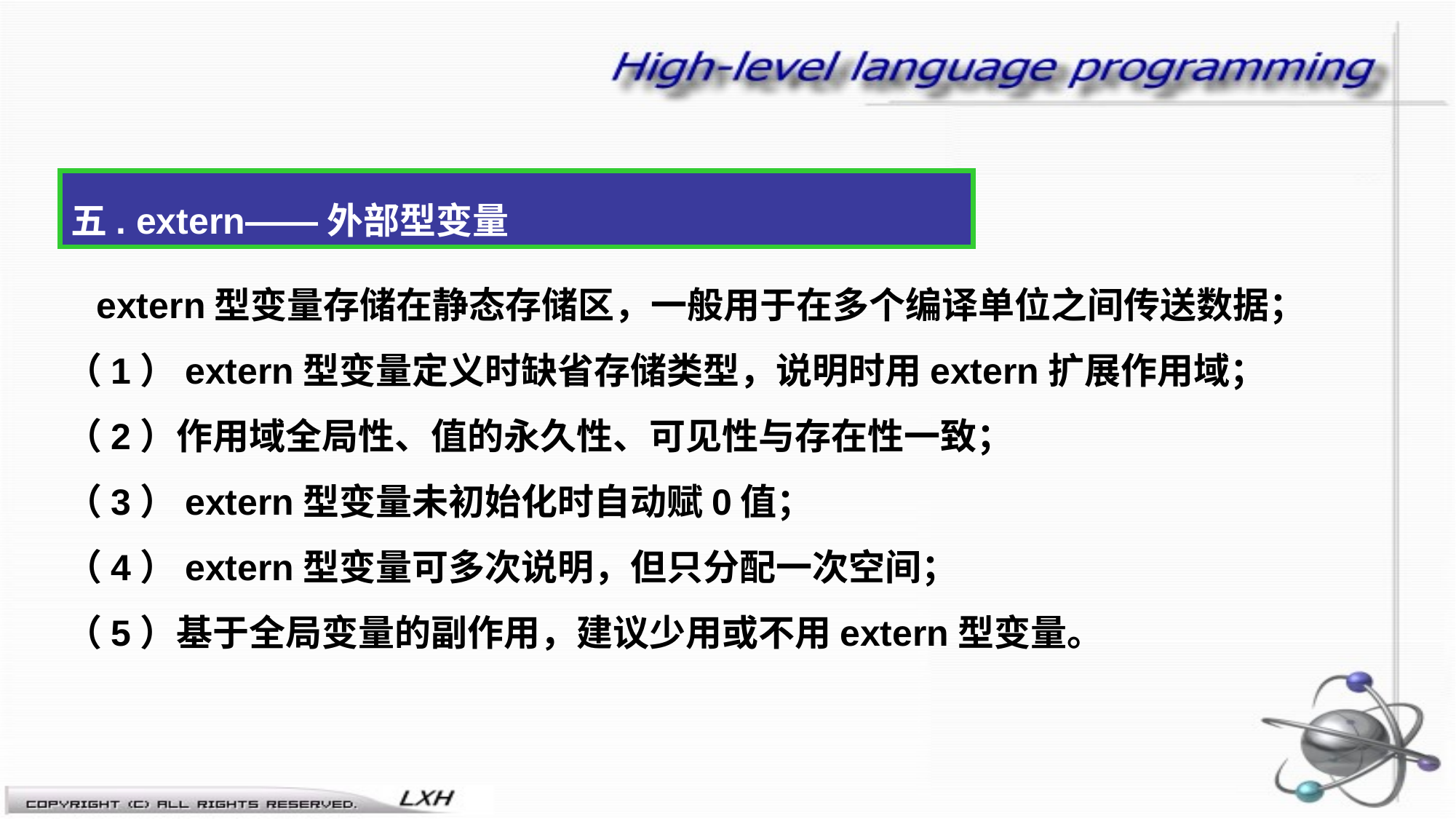

五. extern——外部型变量
   extern型变量存储在静态存储区，一般用于在多个编译单位之间传送数据；
（1）extern型变量定义时缺省存储类型，说明时用extern扩展作用域；
（2）作用域全局性、值的永久性、可见性与存在性一致；
（3）extern型变量未初始化时自动赋0值；
（4）extern型变量可多次说明，但只分配一次空间；
（5）基于全局变量的副作用，建议少用或不用extern型变量。